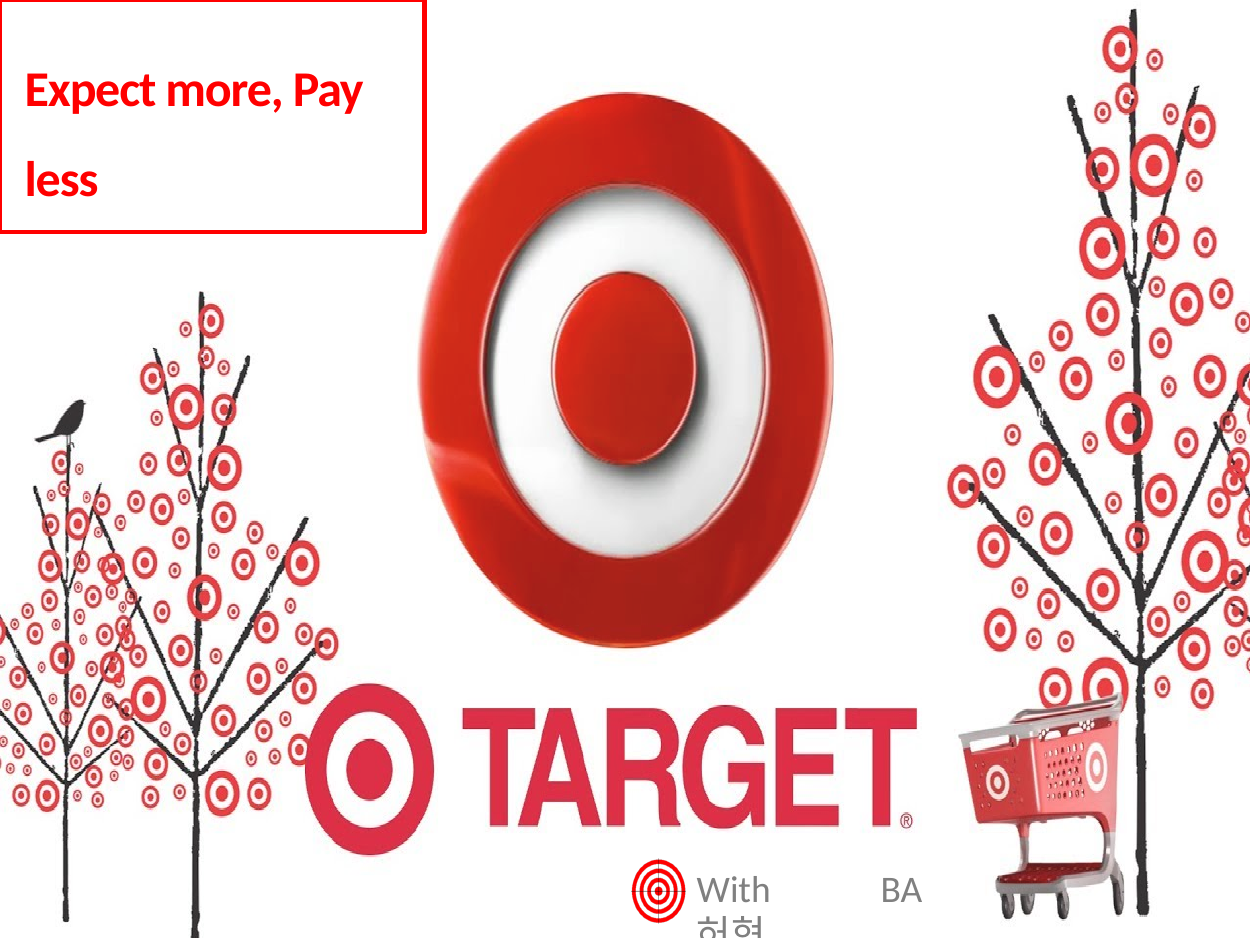

# Expect more, Pay less
With	    BA 허현